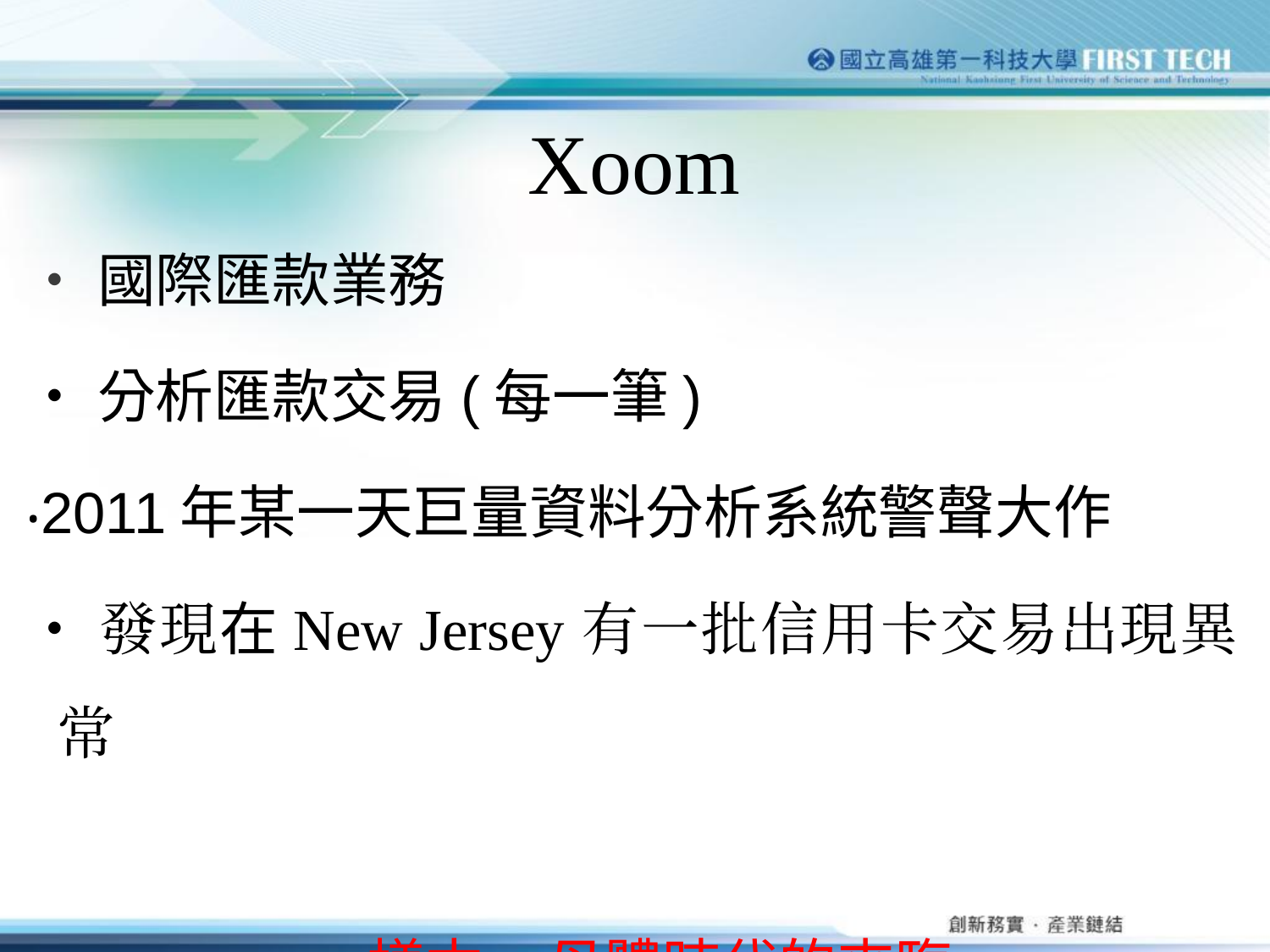

# Xoom
‧國際匯款業務
‧分析匯款交易(每一筆)
‧2011年某一天巨量資料分析系統警聲大作
‧發現在New Jersey有一批信用卡交易出現異常

                         樣本=母體時代的來臨